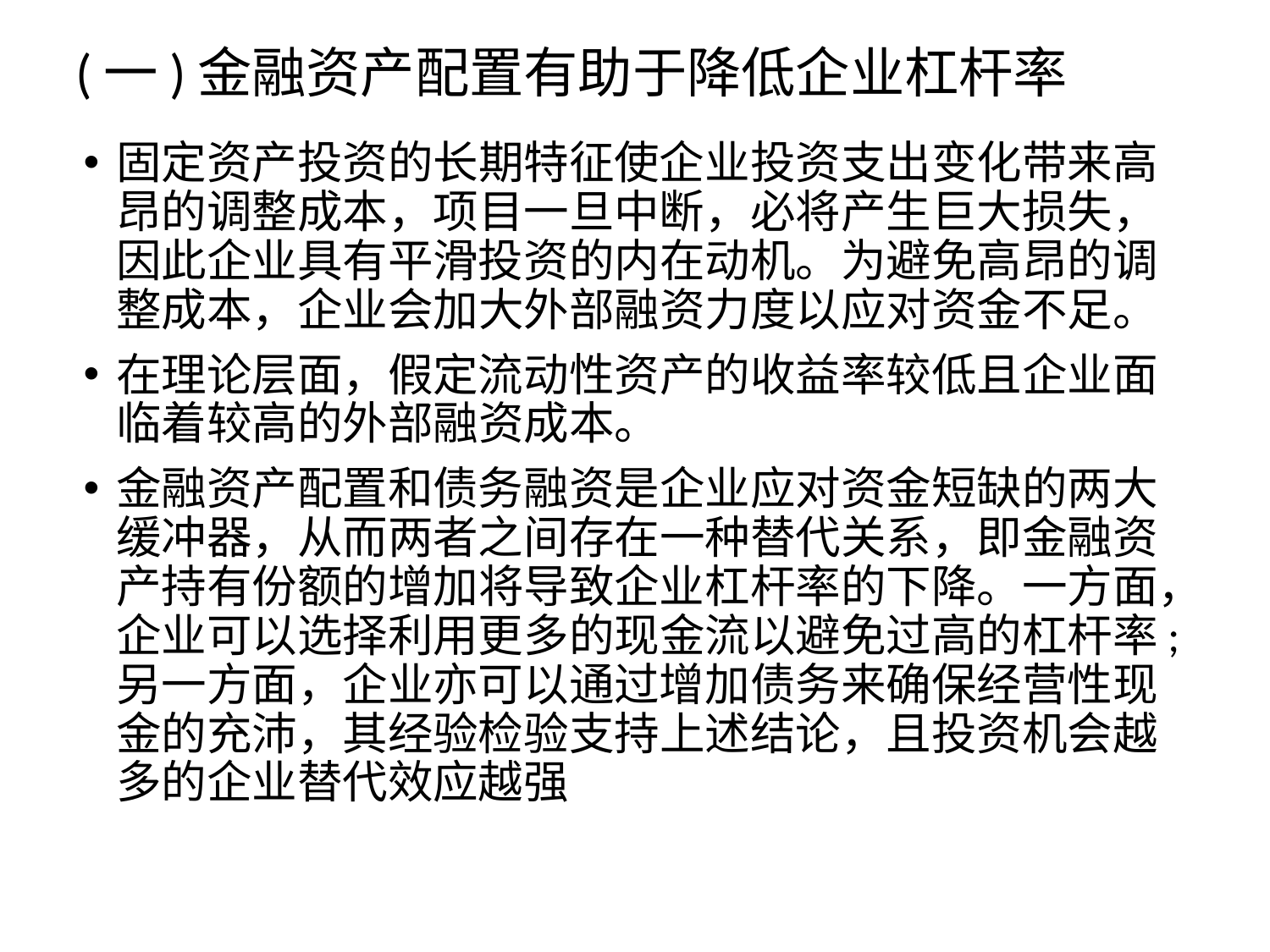

# (一)金融资产配置有助于降低企业杠杆率
固定资产投资的长期特征使企业投资支出变化带来高昂的调整成本，项目一旦中断，必将产生巨大损失，因此企业具有平滑投资的内在动机。为避免高昂的调整成本，企业会加大外部融资力度以应对资金不足。
在理论层面，假定流动性资产的收益率较低且企业面临着较高的外部融资成本。
金融资产配置和债务融资是企业应对资金短缺的两大缓冲器，从而两者之间存在一种替代关系，即金融资产持有份额的增加将导致企业杠杆率的下降。一方面，企业可以选择利用更多的现金流以避免过高的杠杆率;另一方面，企业亦可以通过增加债务来确保经营性现金的充沛，其经验检验支持上述结论，且投资机会越多的企业替代效应越强